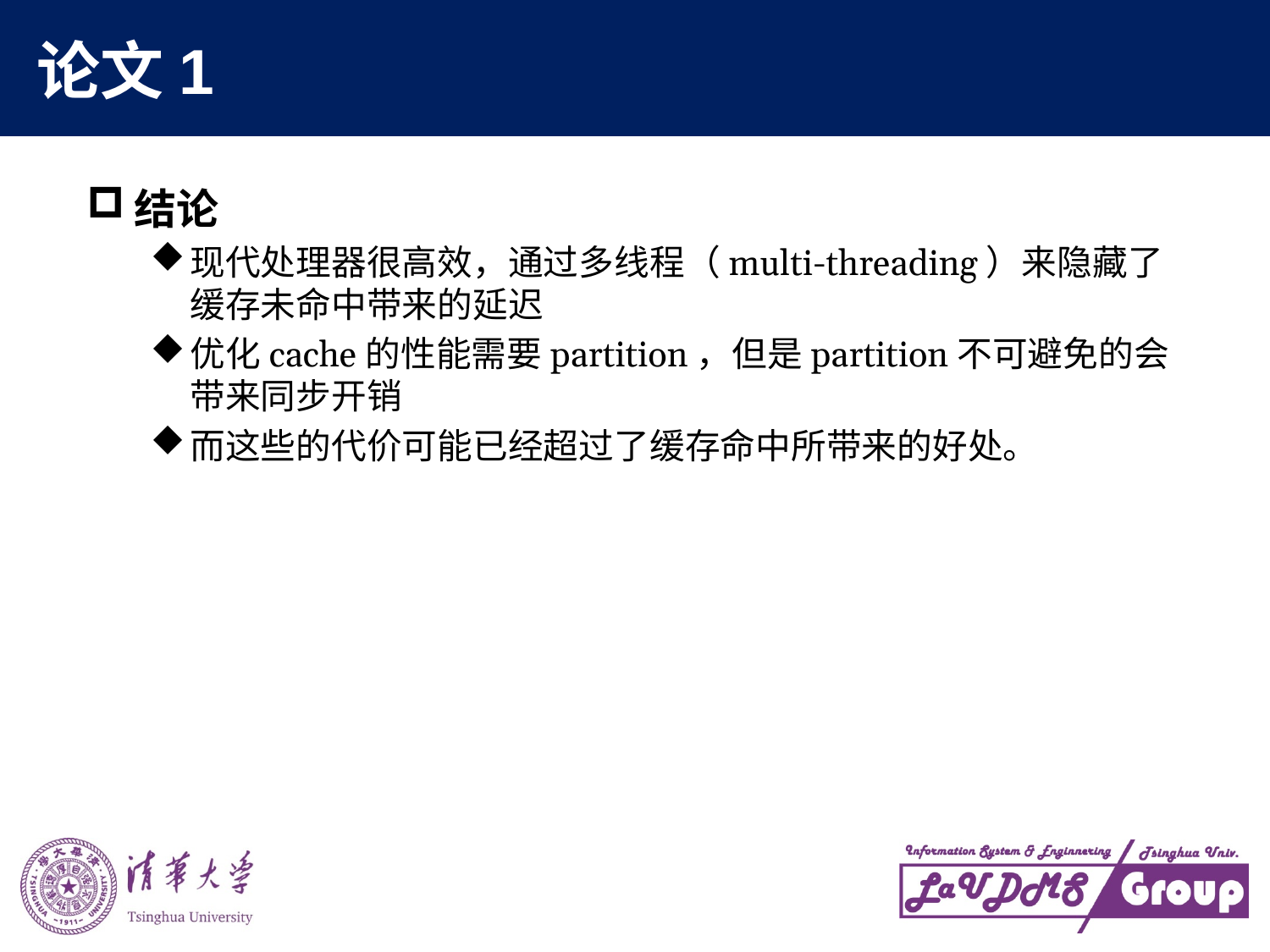

# 论文1
结论
现代处理器很高效，通过多线程（multi-threading）来隐藏了缓存未命中带来的延迟
优化cache的性能需要partition，但是partition不可避免的会带来同步开销
而这些的代价可能已经超过了缓存命中所带来的好处。